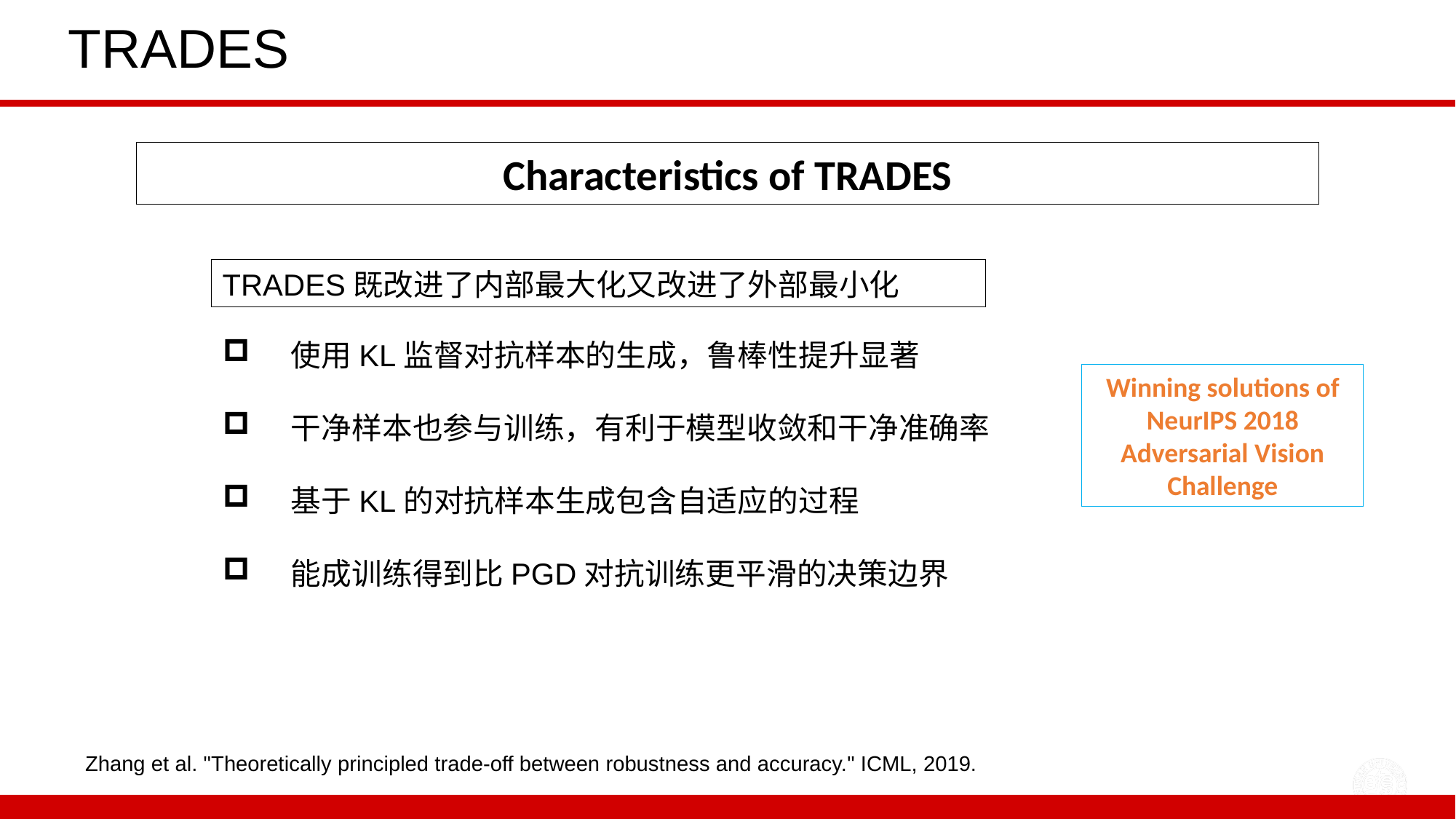

# TRADES
Characteristics of TRADES
TRADES既改进了内部最大化又改进了外部最小化
使用KL监督对抗样本的生成，鲁棒性提升显著

干净样本也参与训练，有利于模型收敛和干净准确率

基于KL的对抗样本生成包含自适应的过程

能成训练得到比PGD对抗训练更平滑的决策边界
Winning solutions of NeurIPS 2018 Adversarial Vision Challenge
Zhang et al. "Theoretically principled trade-off between robustness and accuracy." ICML, 2019.